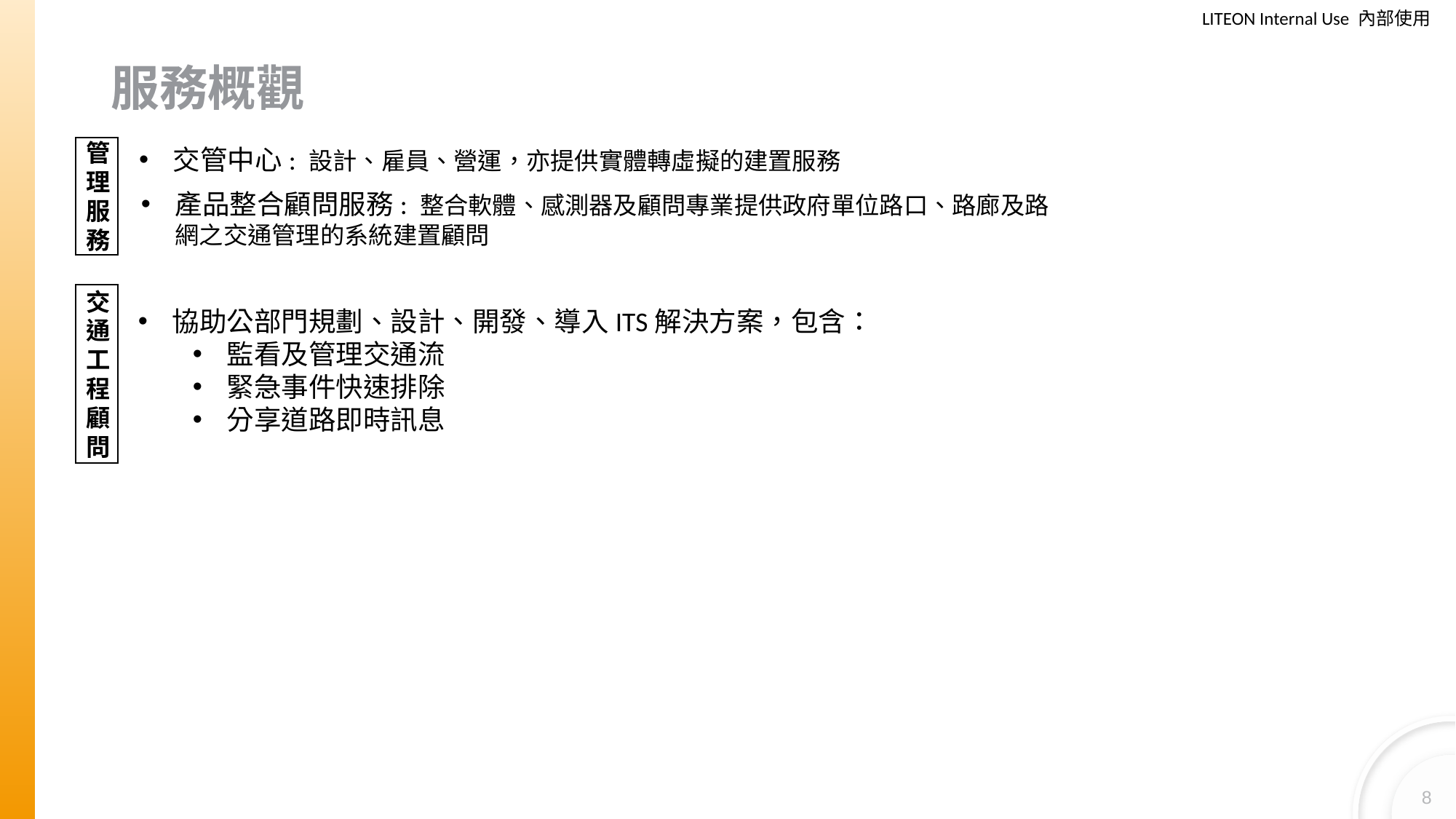

# 服務概觀
管理服務
交管中心: 設計、雇員、營運，亦提供實體轉虛擬的建置服務
產品整合顧問服務: 整合軟體、感測器及顧問專業提供政府單位路口、路廊及路網之交通管理的系統建置顧問
交通工程顧問
協助公部門規劃、設計、開發、導入ITS解決方案，包含：
監看及管理交通流
緊急事件快速排除
分享道路即時訊息
8